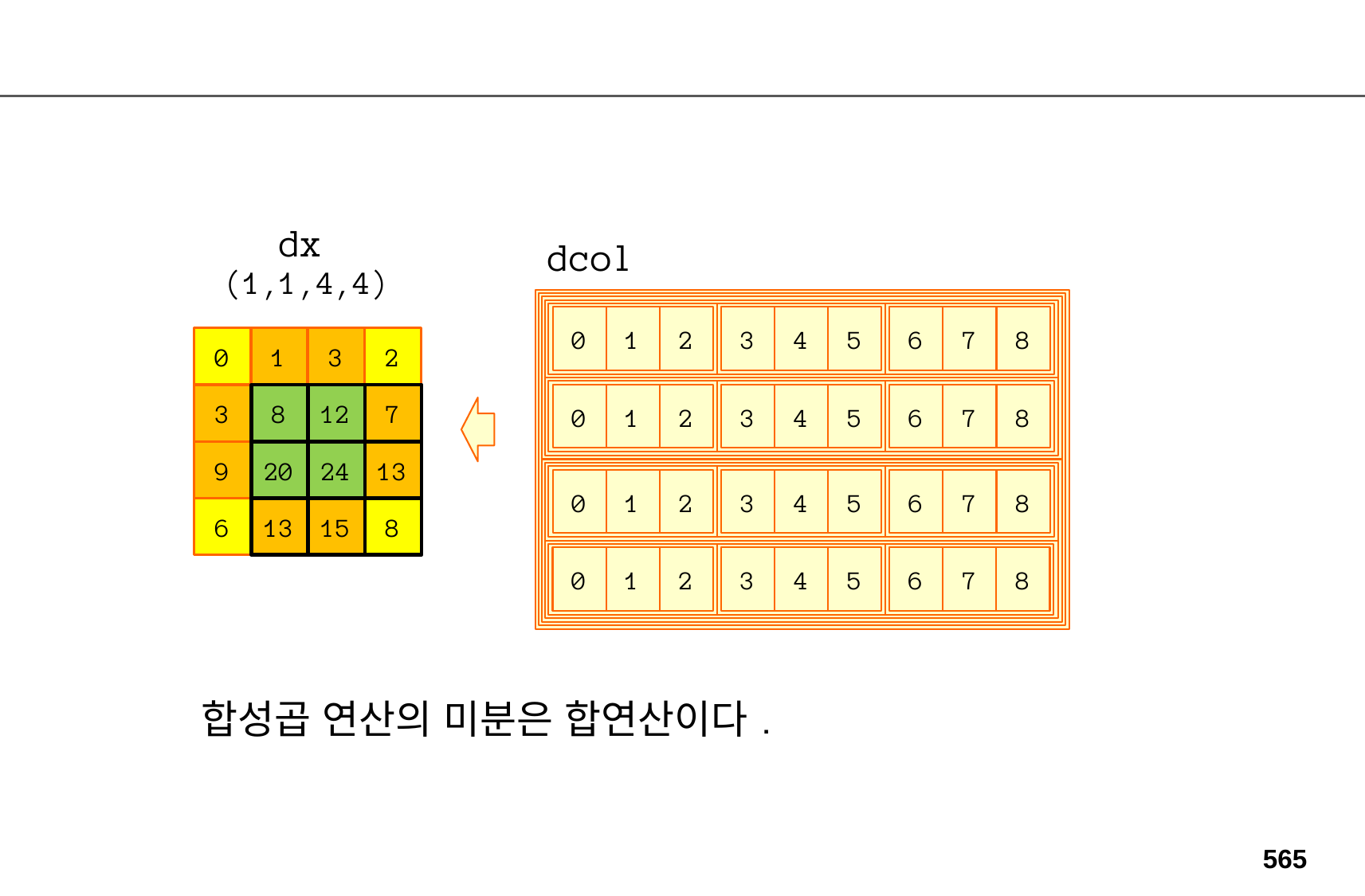

dx
dcol
(1,1,4,4)

0
1
2
3
4
5
6
7
8
0
1
3
2

3
8

12
7
0
1
2
3
4
5
6
7
8

9
20
24
13

0
1
2
3
4
5
6
7
8
6
13
15
8

0
1
2
3
4
5
6
7
8
합성곱 연산의 미분은 합연산이다.